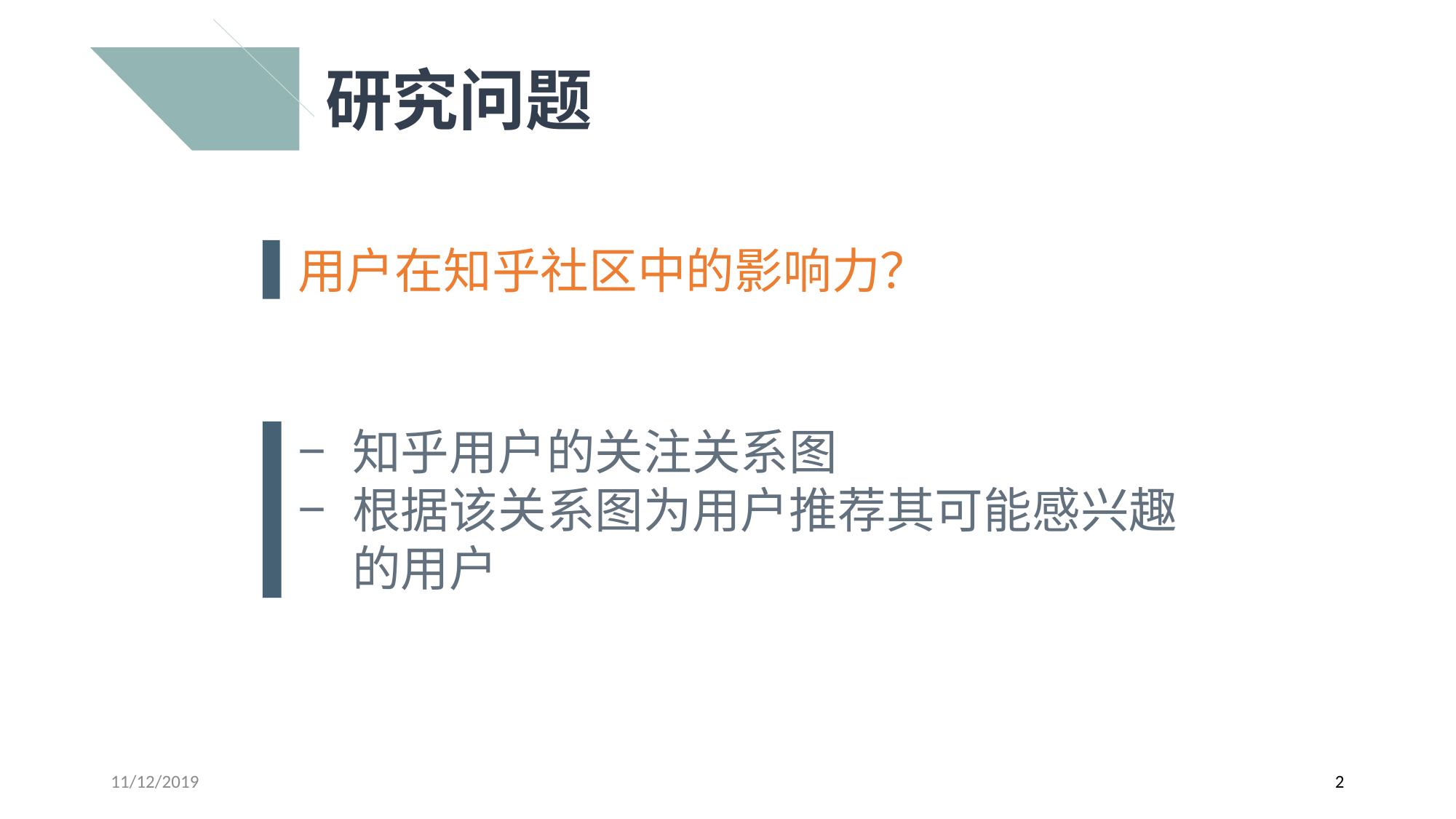

研究问题

用户在知乎社区中的影响力？

知乎用户的关注关系图
根据该关系图为用户推荐其可能感兴趣的用户
11/12/2019
2